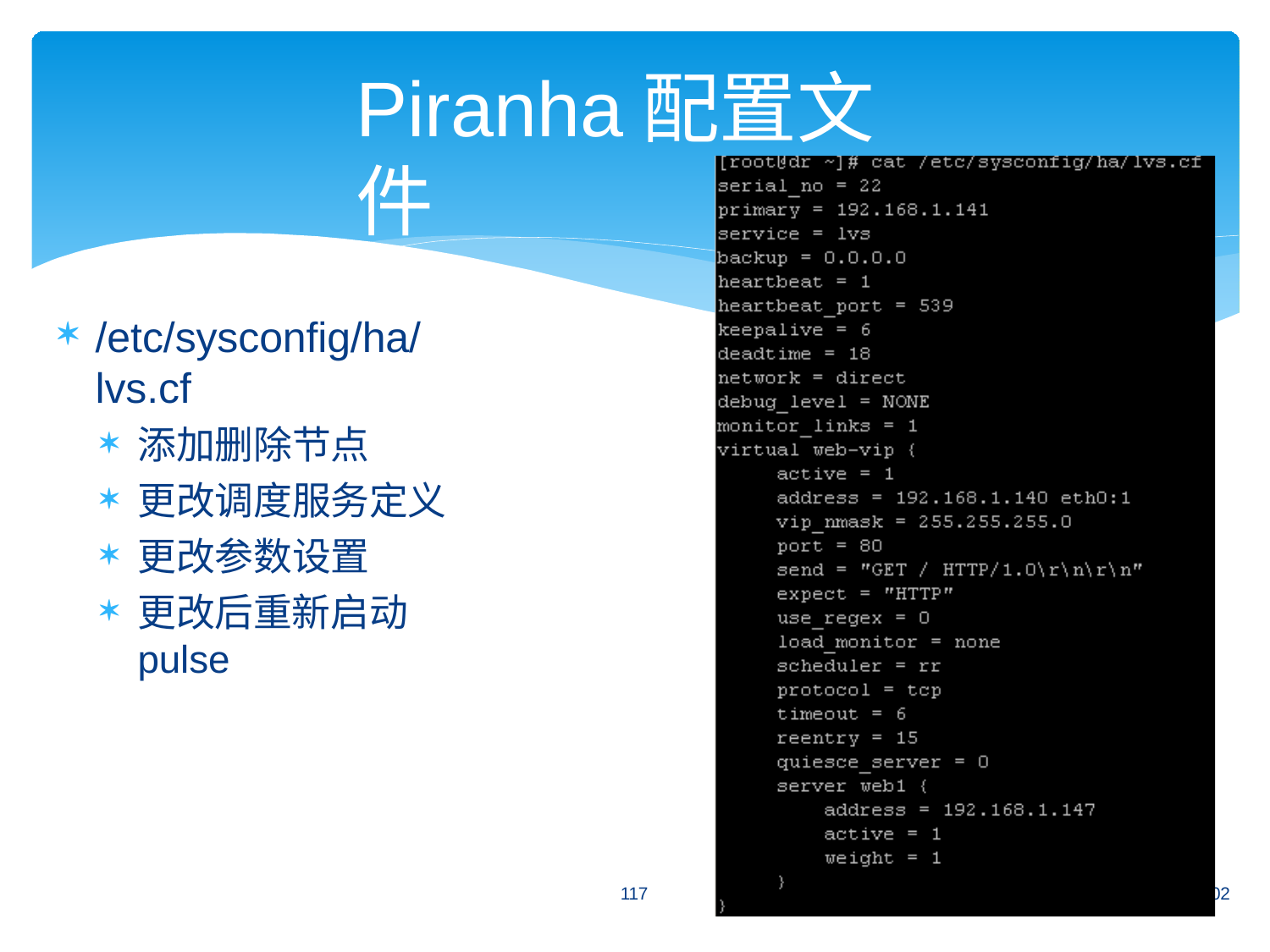

# Piranha配置文件

/etc/sysconfig/ha/lvs.cf
添加删除节点
更改调度服务定义
更改参数设置
更改后重新启动pulse
117
02
16: